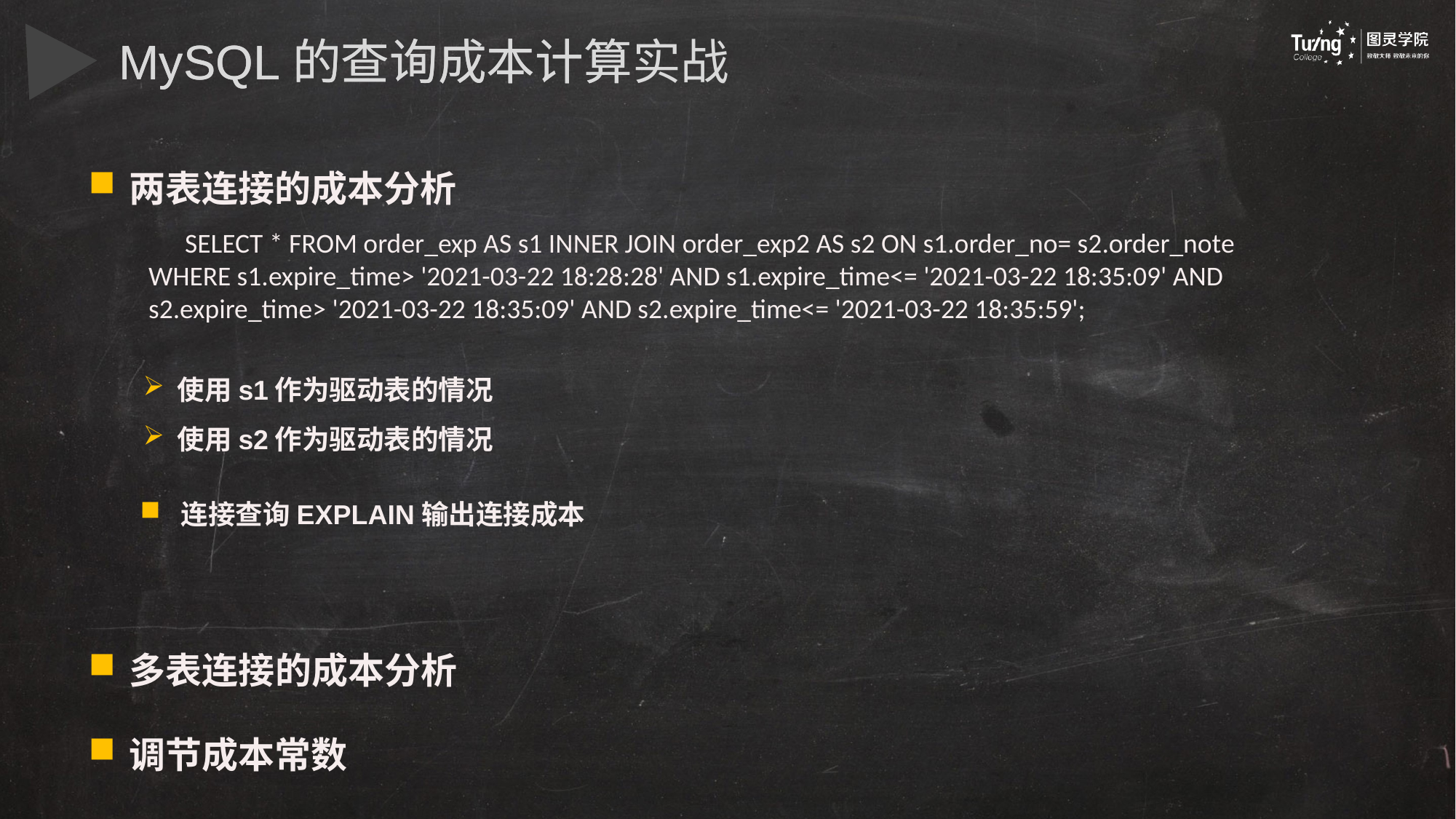

MySQL的查询成本计算实战
MySQL的查询成本计算
两表连接的成本分析

使用s1作为驱动表的情况
使用s2作为驱动表的情况
SELECT * FROM order_exp AS s1 INNER JOIN order_exp2 AS s2 ON s1.order_no= s2.order_note  WHERE s1.expire_time> '2021-03-22 18:28:28' AND s1.expire_time<= '2021-03-22 18:35:09' AND s2.expire_time> '2021-03-22 18:35:09' AND s2.expire_time<= '2021-03-22 18:35:59';
连接查询EXPLAIN输出连接成本
多表连接的成本分析
调节成本常数